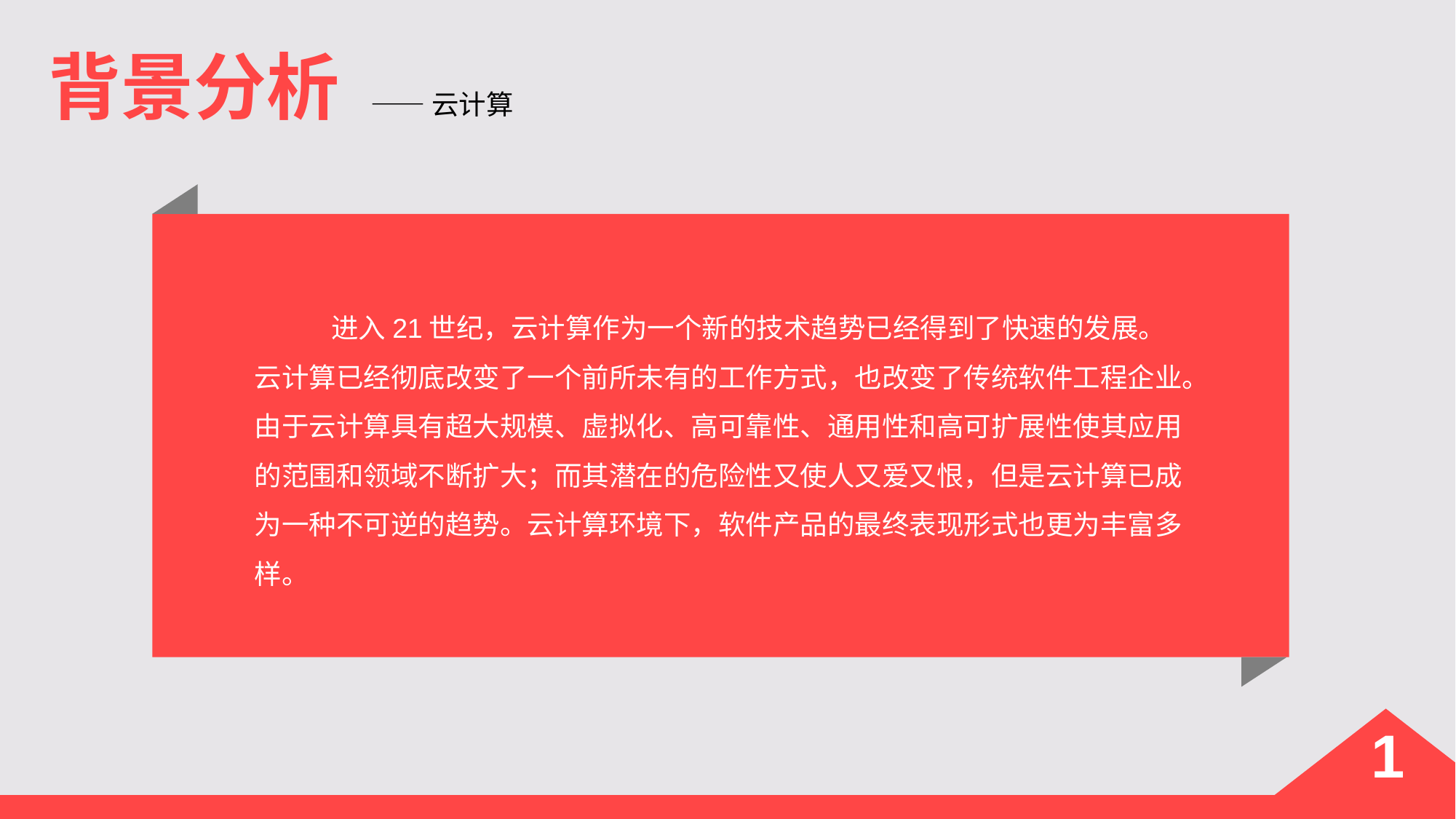

背景分析
——云计算

　        进入21世纪，云计算作为一个新的技术趋势已经得到了快速的发展。云计算已经彻底改变了一个前所未有的工作方式，也改变了传统软件工程企业。由于云计算具有超大规模、虚拟化、高可靠性、通用性和高可扩展性使其应用的范围和领域不断扩大；而其潜在的危险性又使人又爱又恨，但是云计算已成为一种不可逆的趋势。云计算环境下，软件产品的最终表现形式也更为丰富多样。

1